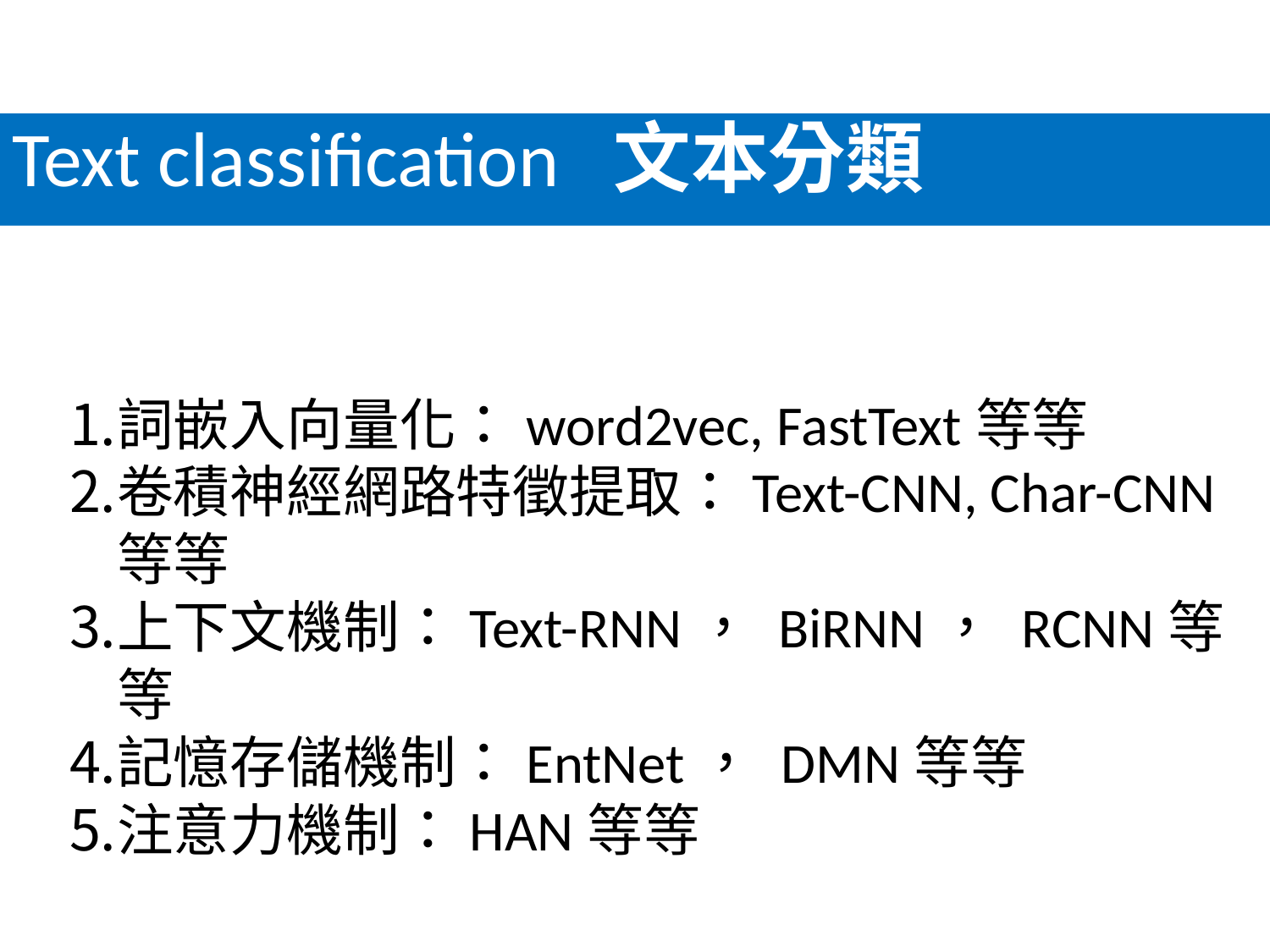

Text classification  文本分類
詞嵌入向量化：word2vec, FastText等等
卷積神經網路特徵提取：Text-CNN, Char-CNN等等
上下文機制：Text-RNN， BiRNN， RCNN等等
記憶存儲機制：EntNet， DMN等等
注意力機制：HAN等等